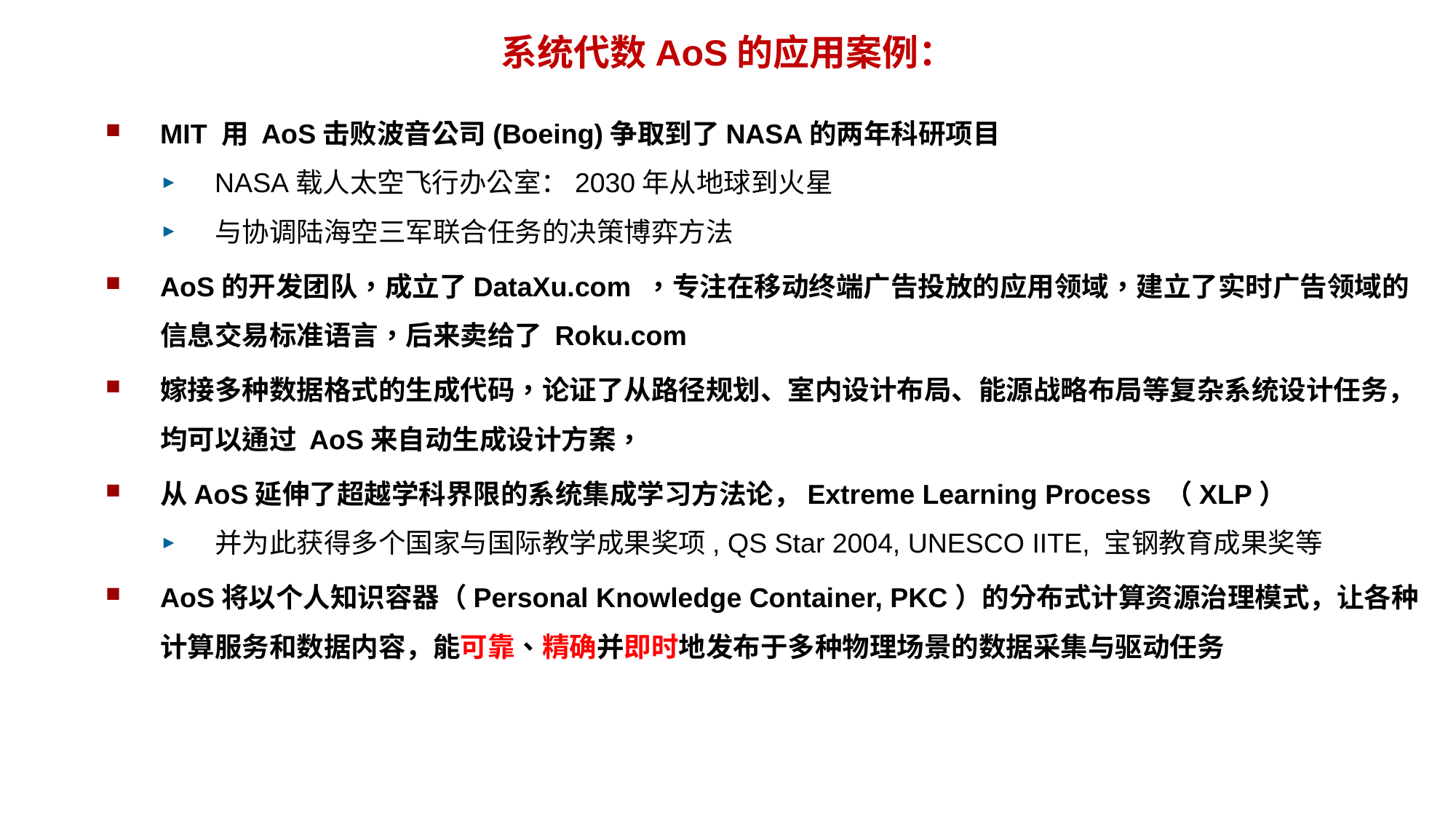

# 系统代数AoS的应用案例：
MIT 用 AoS击败波音公司(Boeing)争取到了NASA的两年科研项目
NASA载人太空飞行办公室：2030年从地球到火星
与协调陆海空三军联合任务的决策博弈方法
AoS的开发团队，成立了DataXu.com ，专注在移动终端广告投放的应用领域，建立了实时广告领域的信息交易标准语言，后来卖给了 Roku.com
嫁接多种数据格式的生成代码，论证了从路径规划、室内设计布局、能源战略布局等复杂系统设计任务，均可以通过 AoS来自动生成设计方案，
从AoS延伸了超越学科界限的系统集成学习方法论，Extreme Learning Process （XLP）
并为此获得多个国家与国际教学成果奖项, QS Star 2004, UNESCO IITE, 宝钢教育成果奖等
AoS将以个人知识容器（Personal Knowledge Container, PKC）的分布式计算资源治理模式，让各种计算服务和数据内容，能可靠、精确并即时地发布于多种物理场景的数据采集与驱动任务